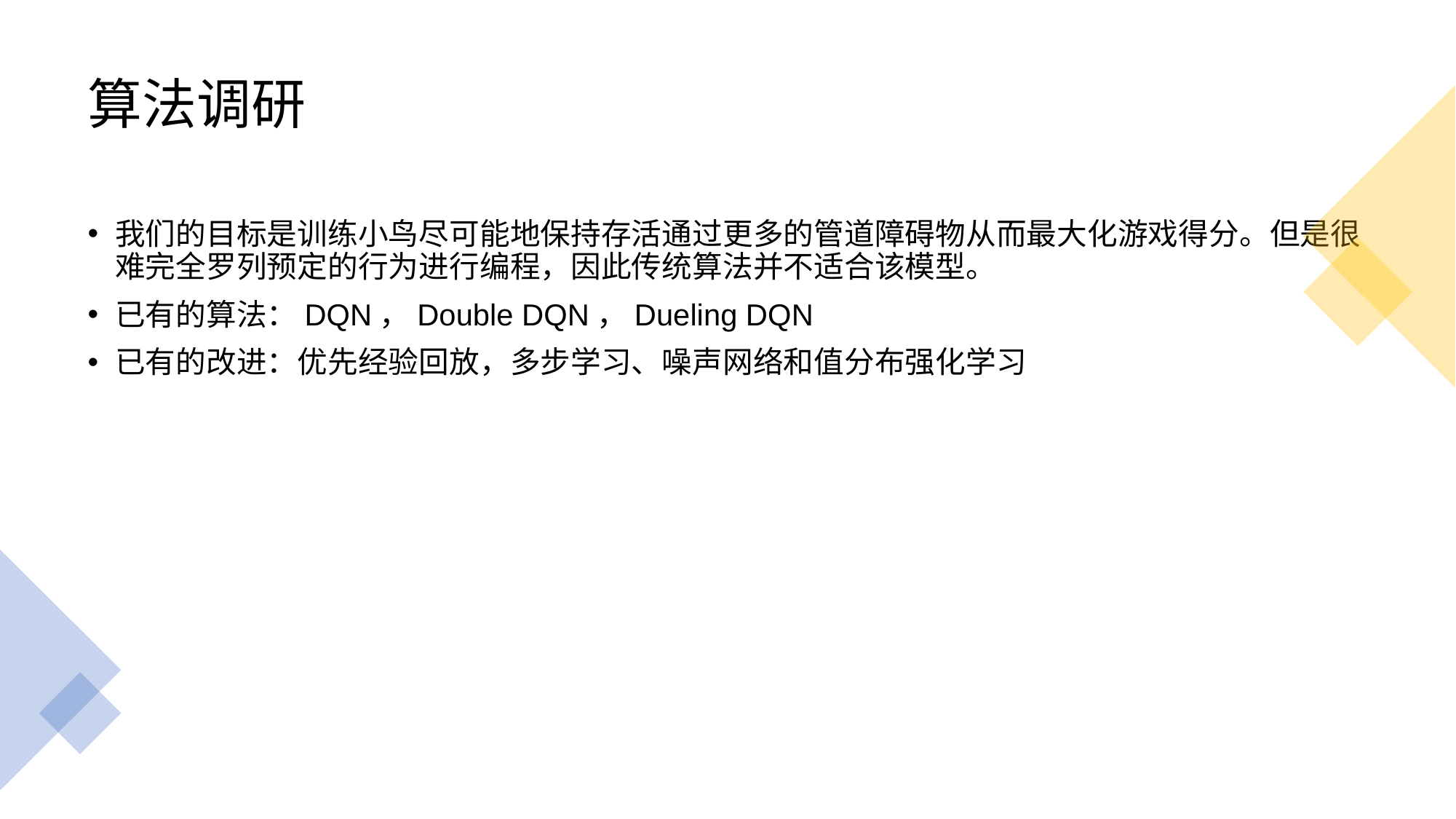

# 算法调研

我们的目标是训练小鸟尽可能地保持存活通过更多的管道障碍物从而最大化游戏得分。但是很难完全罗列预定的行为进行编程，因此传统算法并不适合该模型。
已有的算法：DQN，Double DQN，Dueling DQN
已有的改进：优先经验回放，多步学习、噪声网络和值分布强化学习